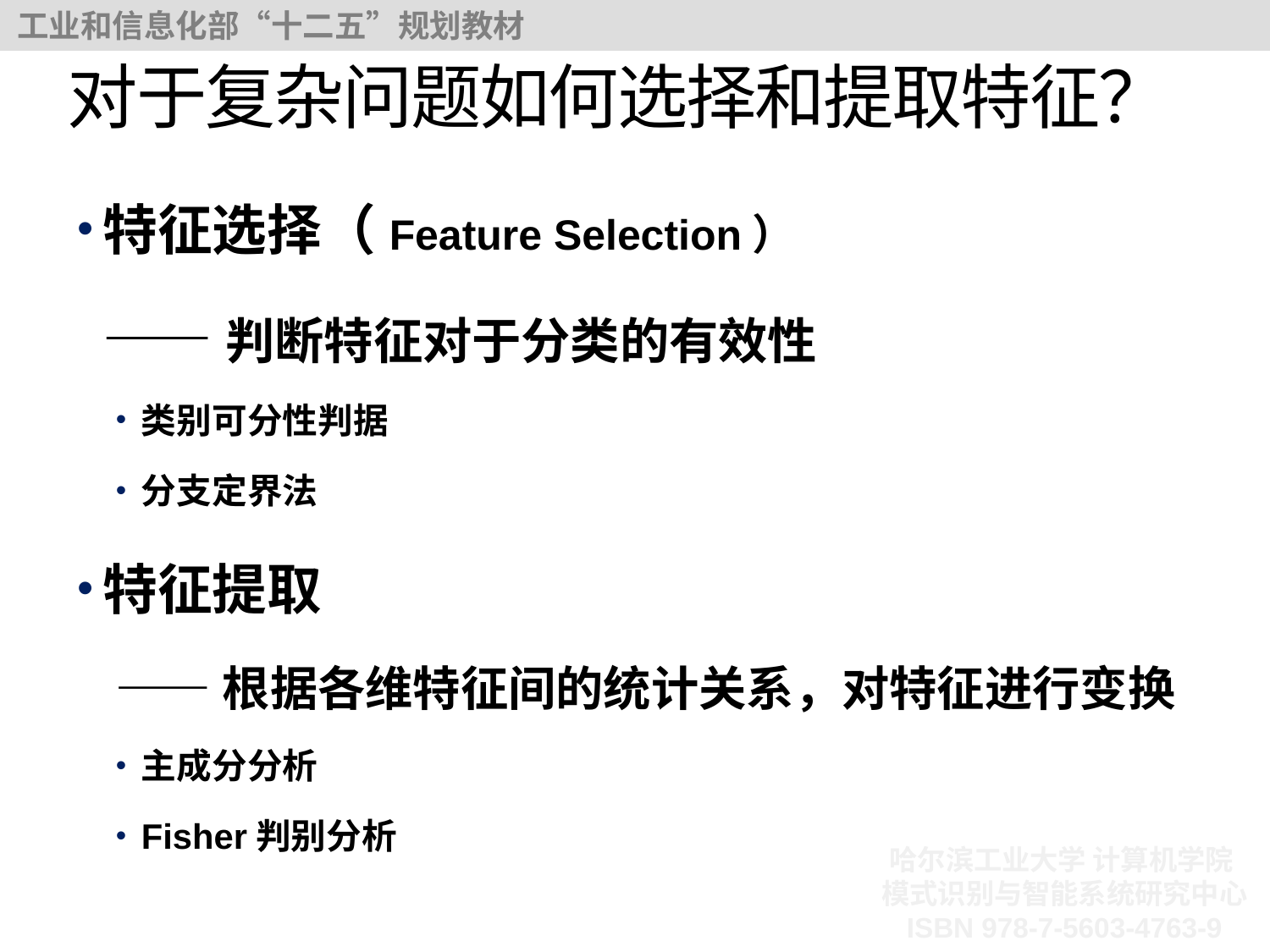

# 对于复杂问题如何选择和提取特征？
特征选择（Feature Selection）
	——判断特征对于分类的有效性
类别可分性判据
分支定界法
特征提取
——根据各维特征间的统计关系，对特征进行变换
主成分分析
Fisher判别分析